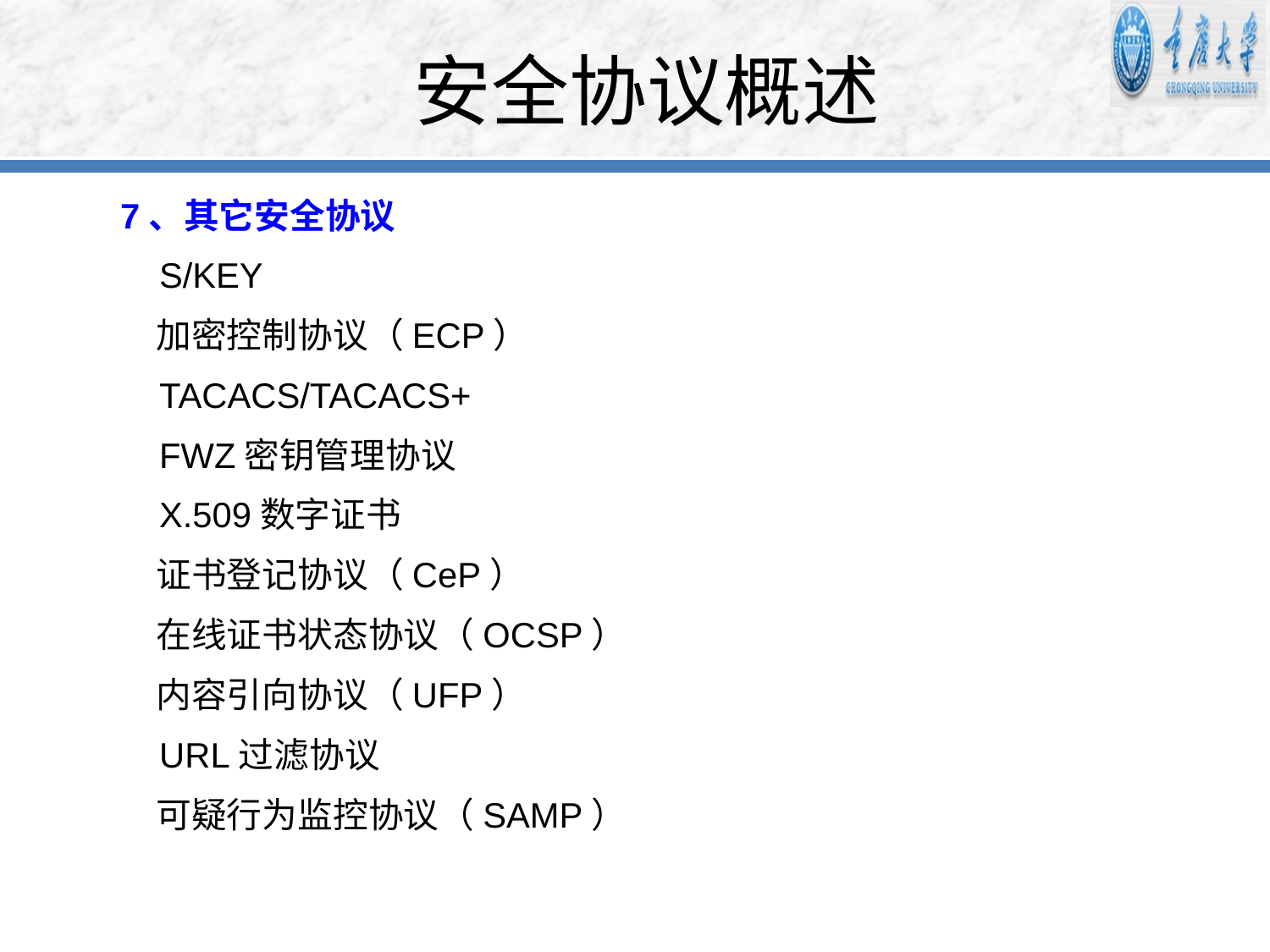

# 安全协议概述
  7、其它安全协议
      S/KEY
      加密控制协议（ECP）
      TACACS/TACACS+
      FWZ密钥管理协议
      X.509数字证书
      证书登记协议（CeP）
      在线证书状态协议（OCSP）
      内容引向协议（UFP）
      URL过滤协议
      可疑行为监控协议（SAMP）